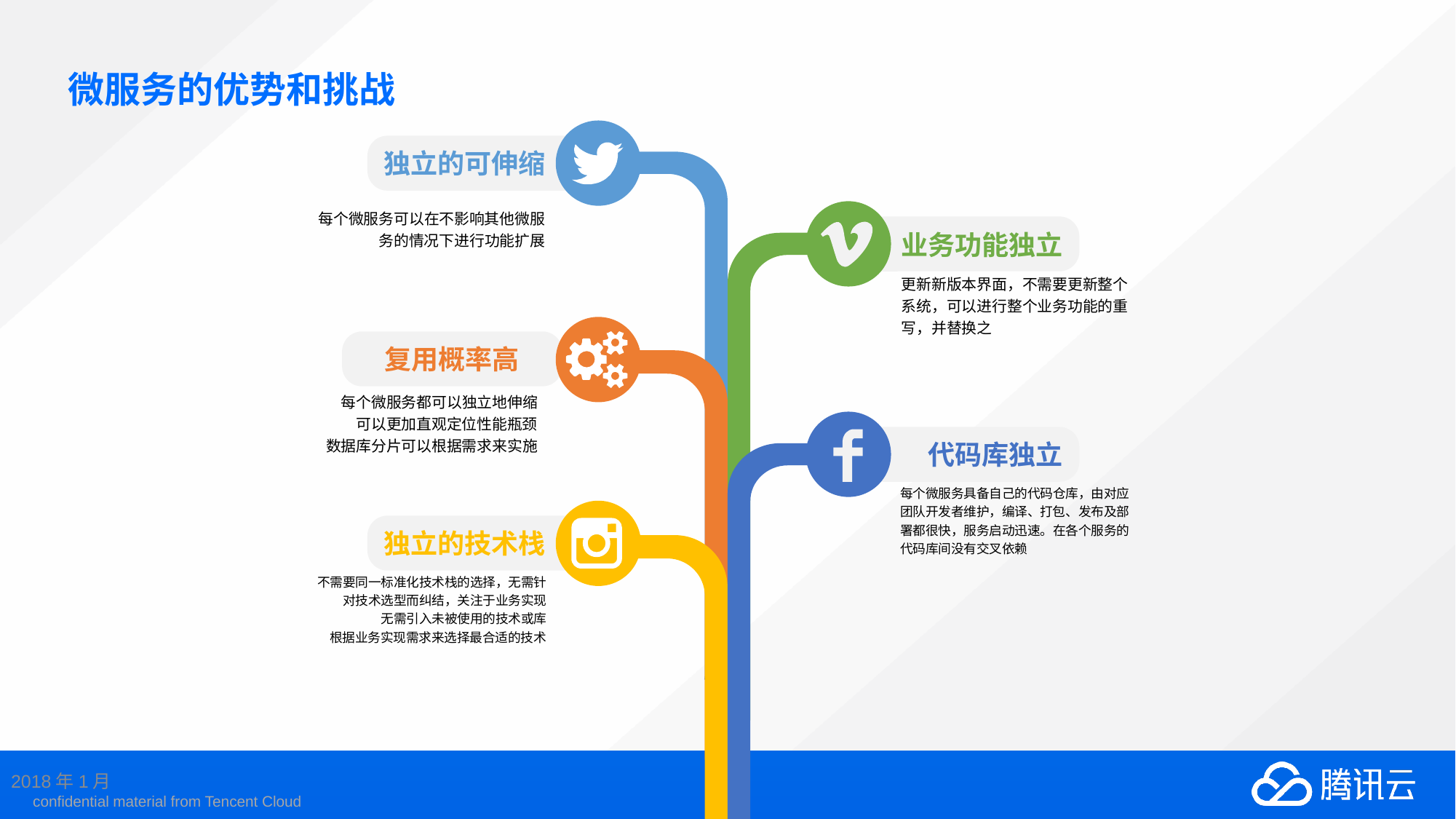

# 微服务的优势和挑战

独立的可伸缩

每个微服务可以在不影响其他微服务的情况下进行功能扩展

业务功能独立
更新新版本界面，不需要更新整个系统，可以进行整个业务功能的重写，并替换之

复用概率高
每个微服务都可以独立地伸缩
可以更加直观定位性能瓶颈
数据库分片可以根据需求来实施

代码库独立

每个微服务具备自己的代码仓库，由对应团队开发者维护，编译、打包、发布及部署都很快，服务启动迅速。在各个服务的代码库间没有交叉依赖

独立的技术栈

不需要同一标准化技术栈的选择，无需针对技术选型而纠结，关注于业务实现
无需引入未被使用的技术或库
根据业务实现需求来选择最合适的技术
2018年1月